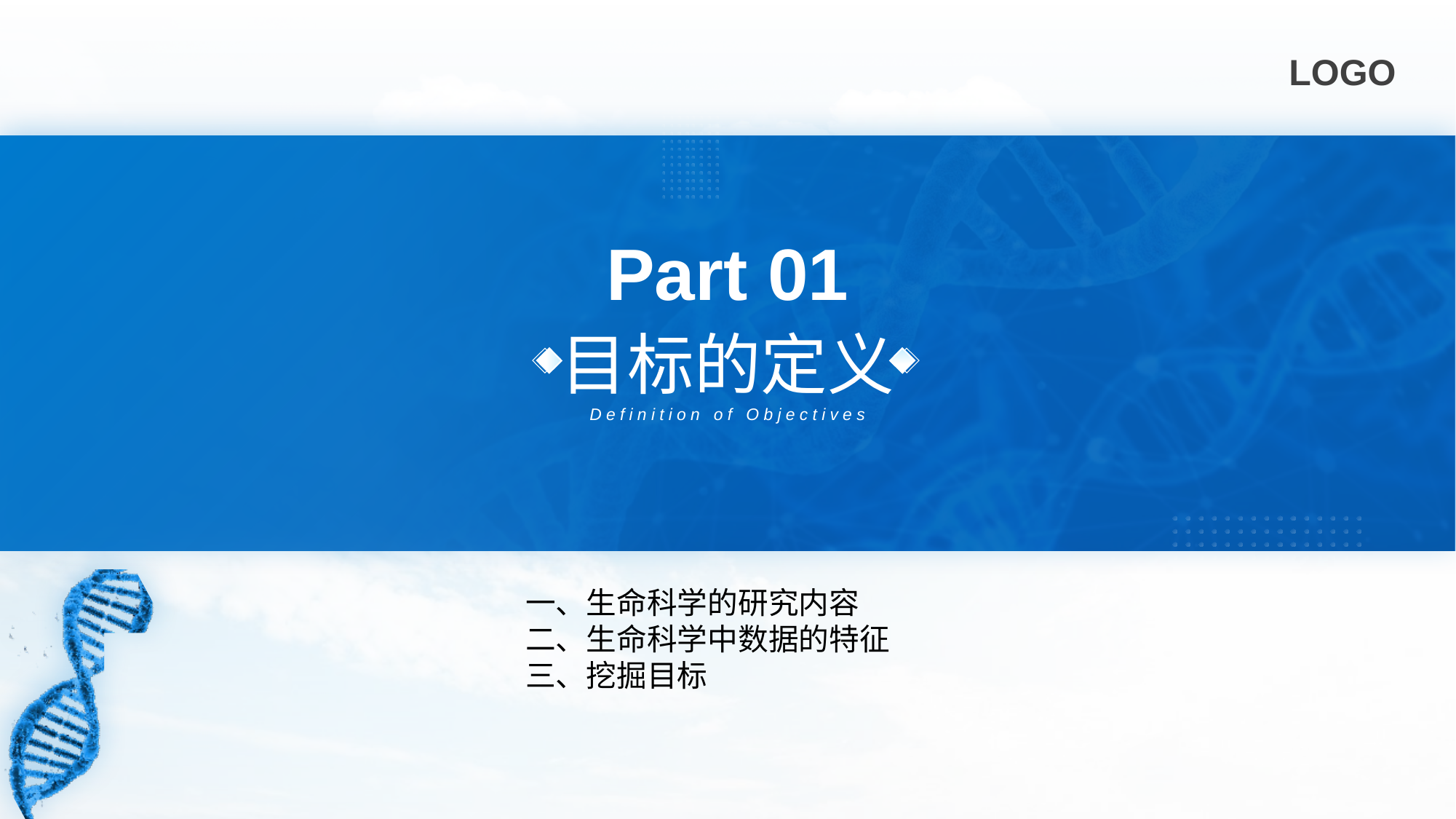

Part 01
目标的定义

Definition of Objectives
一、生命科学的研究内容
二、生命科学中数据的特征
三、挖掘目标